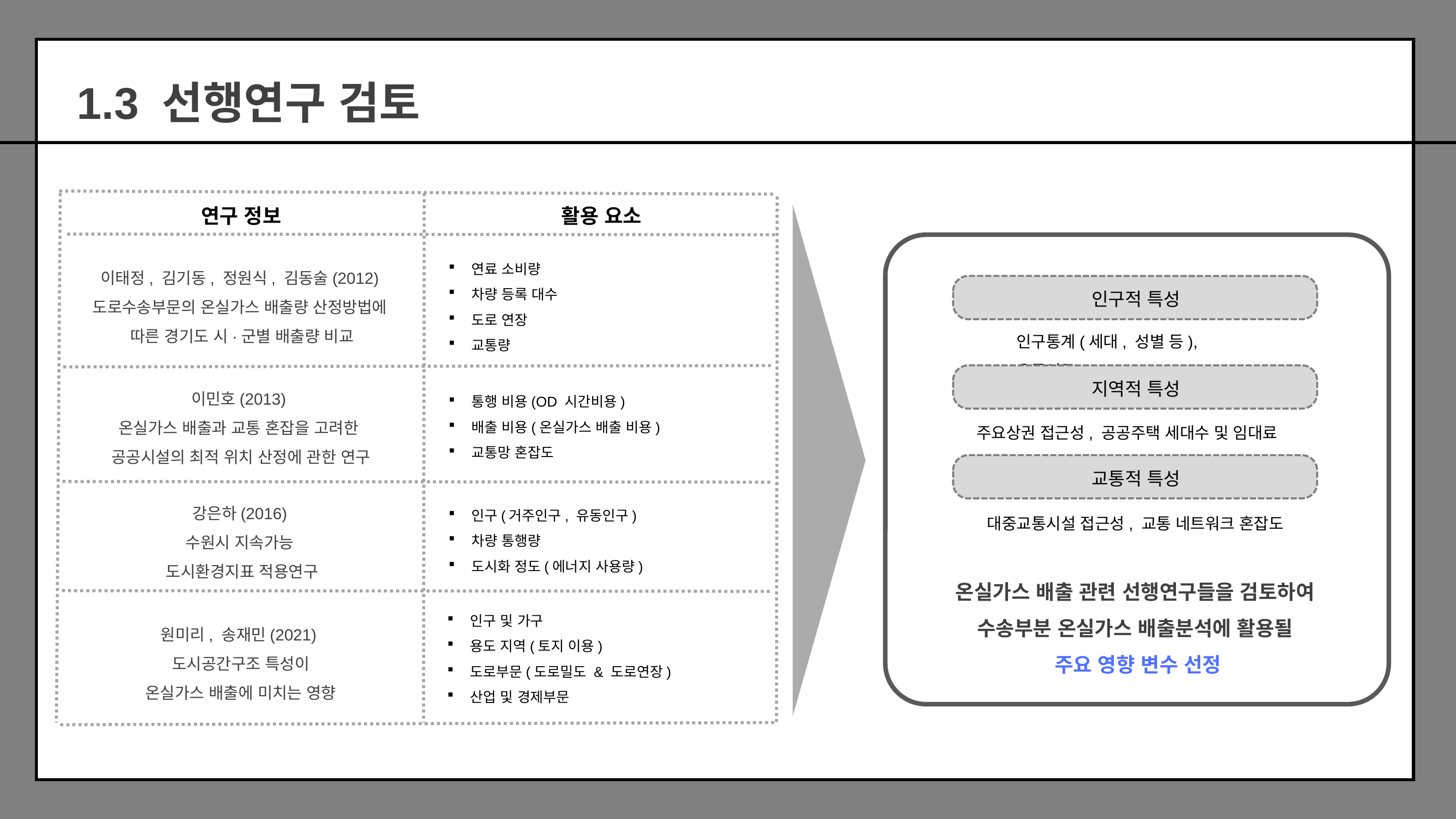

1.3 선행연구 검토

연구 정보
활용 요소

연료 소비량
차량 등록 대수
도로 연장
교통량
이태정, 김기동, 정원식, 김동술(2012)
도로수송부문의 온실가스 배출량 산정방법에
따른 경기도 시·군별 배출량 비교

인구적 특성
인구통계(세대, 성별 등), 유동인구

지역적 특성
이민호(2013)
온실가스 배출과 교통 혼잡을 고려한
공공시설의 최적 위치 산정에 관한 연구
통행 비용(OD 시간비용)
배출 비용(온실가스 배출 비용)
교통망 혼잡도
주요상권 접근성, 공공주택 세대수 및 임대료

교통적 특성

강은하(2016)
수원시 지속가능
도시환경지표 적용연구
인구(거주인구, 유동인구)
차량 통행량
도시화 정도(에너지 사용량)
대중교통시설 접근성, 교통 네트워크 혼잡도
온실가스 배출 관련 선행연구들을 검토하여
수송부분 온실가스 배출분석에 활용될
주요 영향 변수 선정

인구 및 가구
용도 지역(토지 이용)
도로부문(도로밀도 & 도로연장)
산업 및 경제부문
원미리, 송재민(2021)
도시공간구조 특성이
온실가스 배출에 미치는 영향